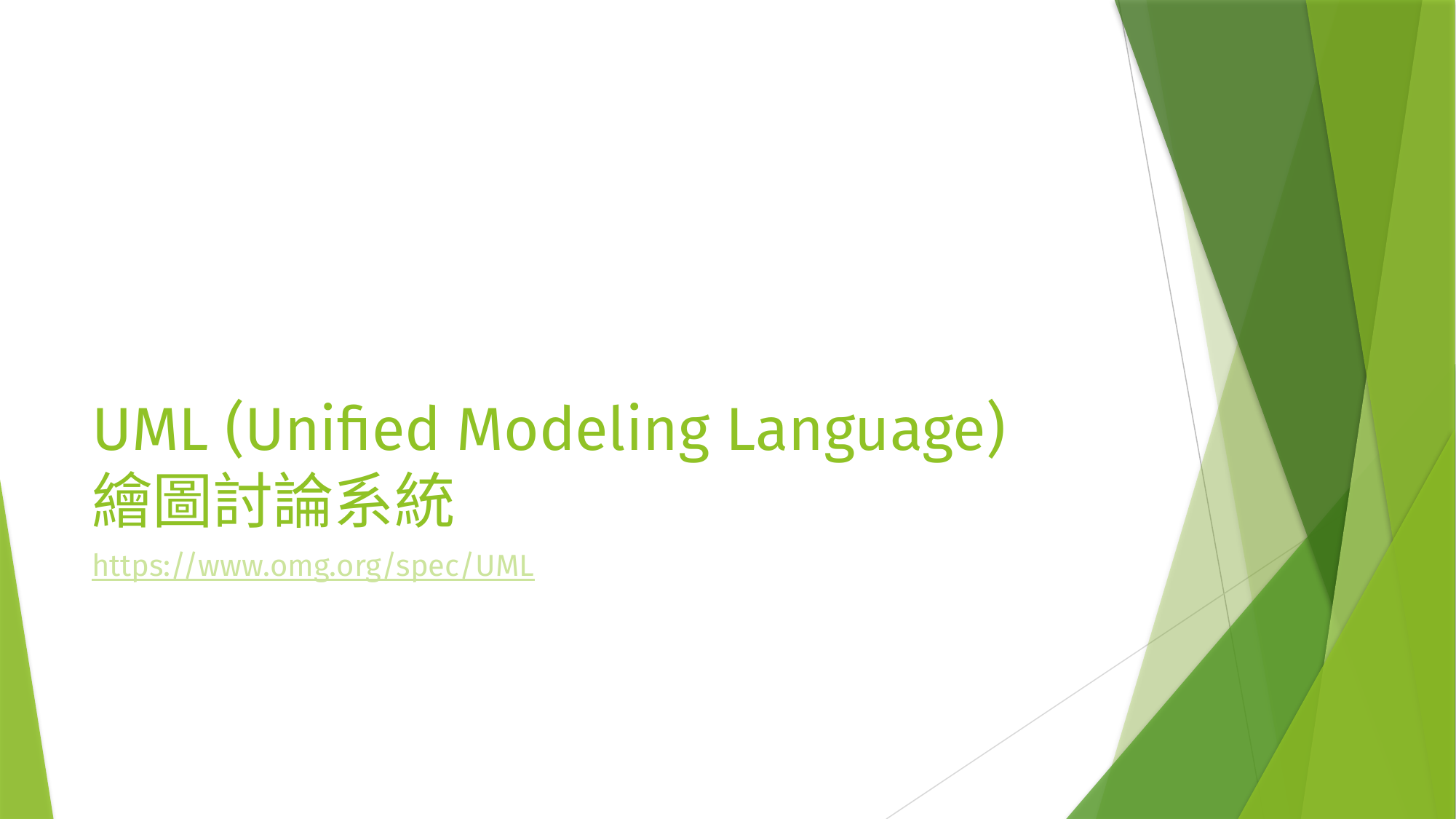

# UML (Unified Modeling Language) 繪圖討論系統
https://www.omg.org/spec/UML